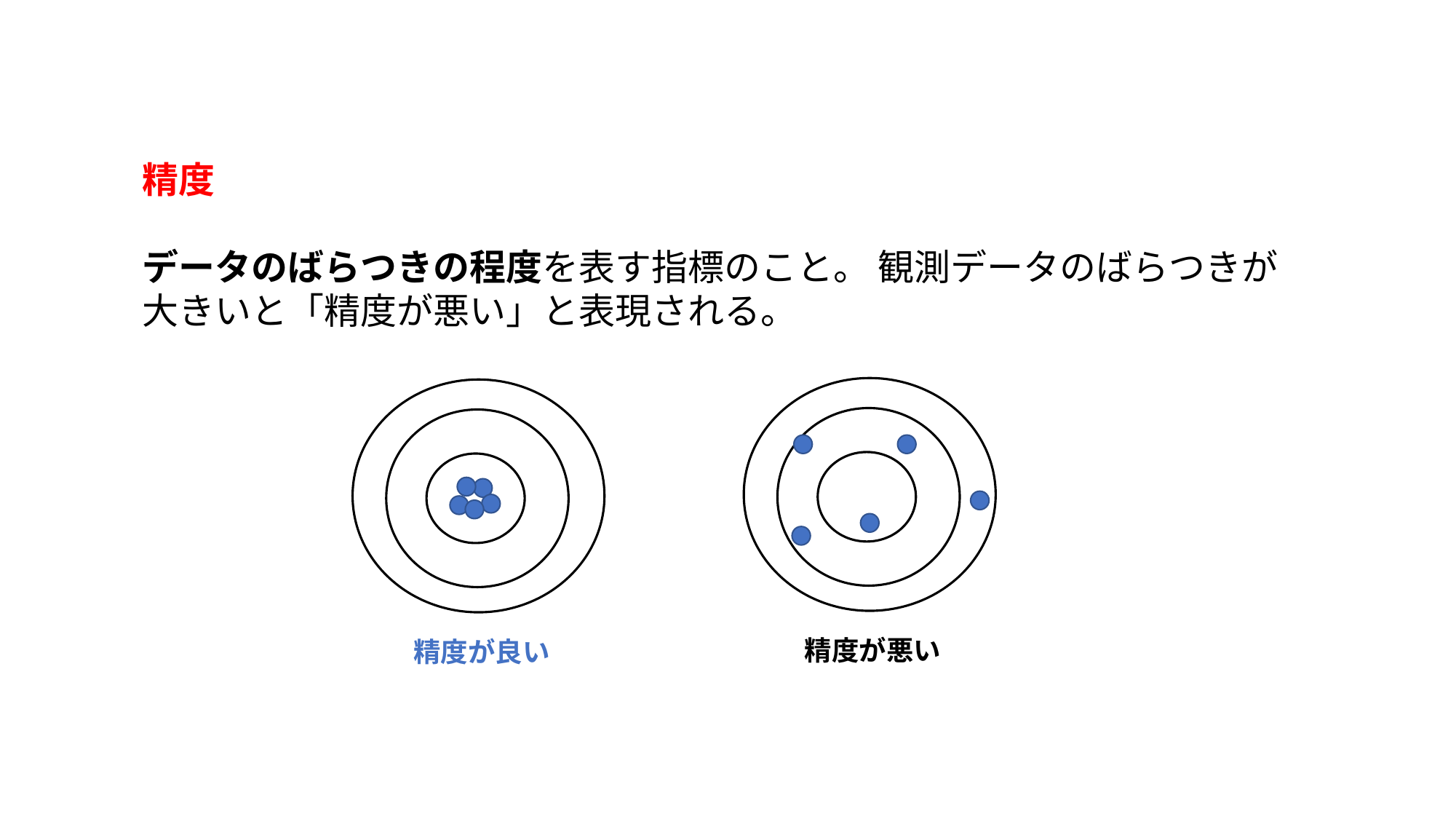

精度

データのばらつきの程度を表す指標のこと。 観測データのばらつきが大きいと「精度が悪い」と表現される。

精度が悪い
精度が良い